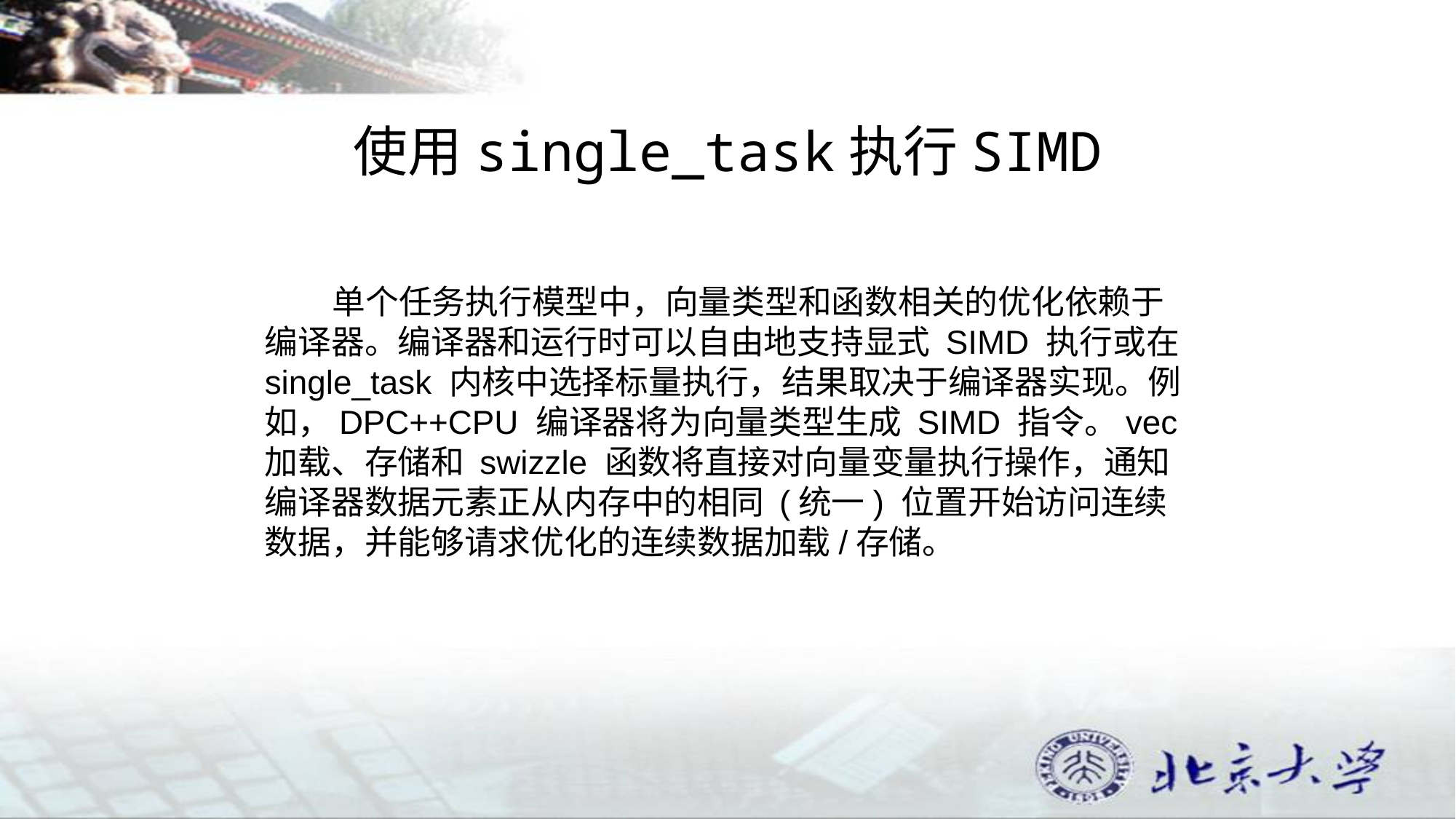

# 使用single_task执行SIMD
        单个任务执行模型中，向量类型和函数相关的优化依赖于编译器。编译器和运行时可以自由地支持显式 SIMD 执行或在 single_task 内核中选择标量执行，结果取决于编译器实现。例如，DPC++CPU 编译器将为向量类型生成 SIMD 指令。vec 加载、存储和 swizzle 函数将直接对向量变量执行操作，通知编译器数据元素正从内存中的相同 (统一) 位置开始访问连续数据，并能够请求优化的连续数据加载/存储。